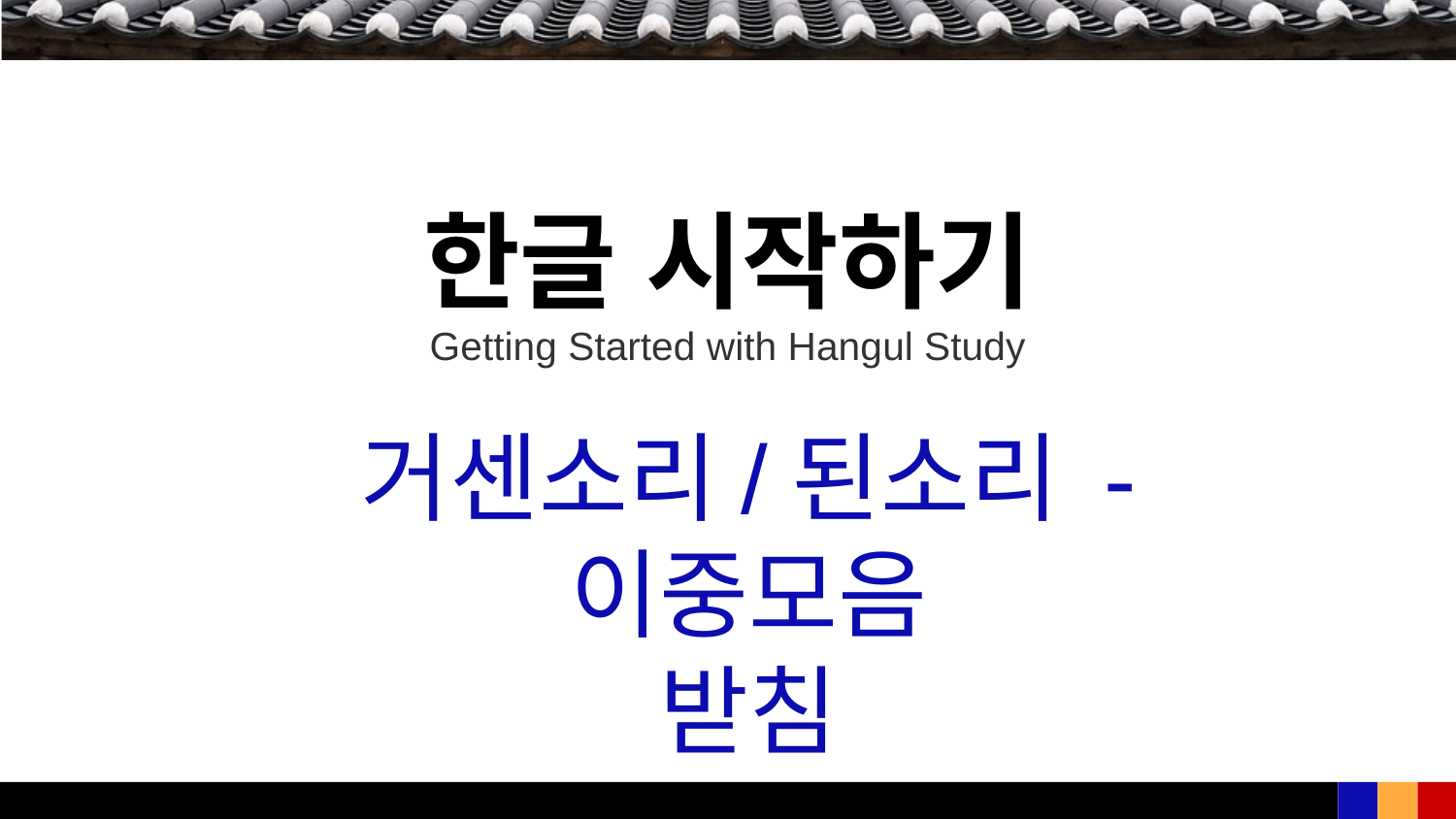

# 한글 시작하기
Getting Started with Hangul Study
거센소리/된소리 - 이중모음
받침